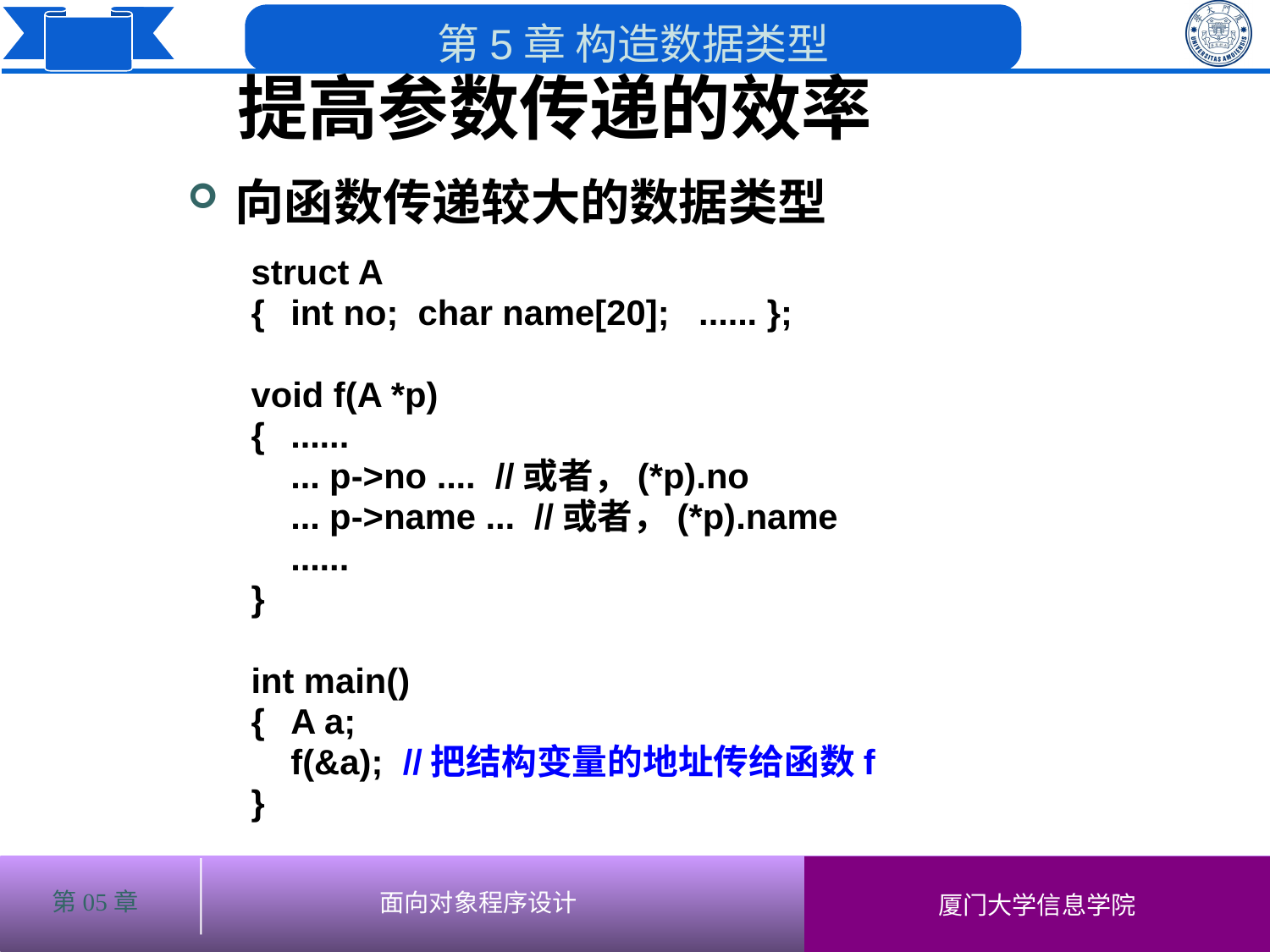

提高参数传递的效率
# 向函数传递较大的数据类型

struct A
{	int no;  char name[20];   ...... };

void f(A *p)
{	......
	... p->no ....  //或者，(*p).no
	... p->name ...  //或者，(*p).name
	......
}

int main()
{	A a;
	f(&a);  //把结构变量的地址传给函数f
}
59